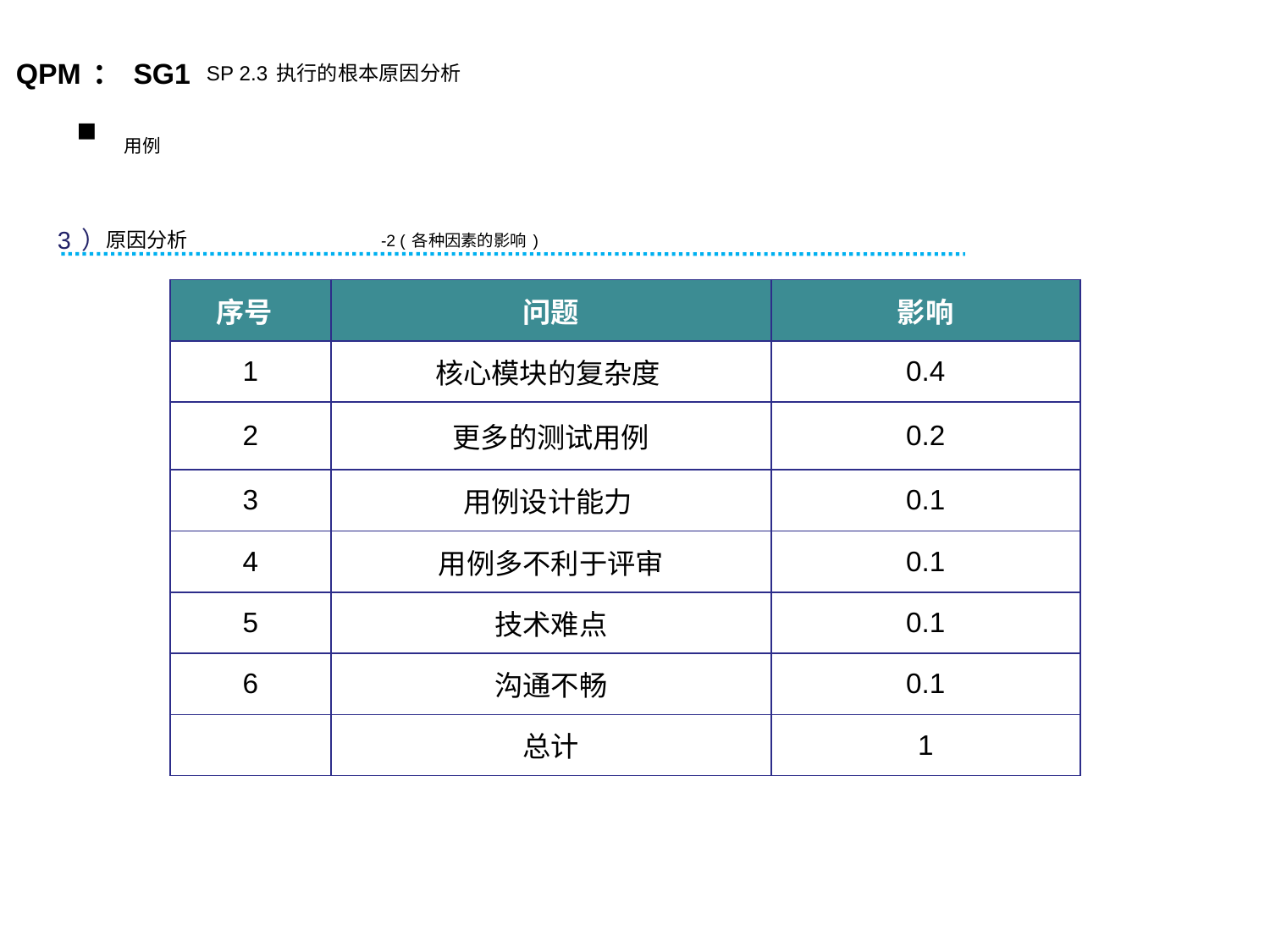

QPM：SG1  SP 2.3执行的根本原因分析
用例
-2 (各种因素的影响)
3）原因分析
| 序号 | 问题 | 影响 |
| --- | --- | --- |
| 1 | 核心模块的复杂度 | 0.4 |
| 2 | 更多的测试用例 | 0.2 |
| 3 | 用例设计能力 | 0.1 |
| 4 | 用例多不利于评审 | 0.1 |
| 5 | 技术难点 | 0.1 |
| 6 | 沟通不畅 | 0.1 |
|  | 总计 | 1 |